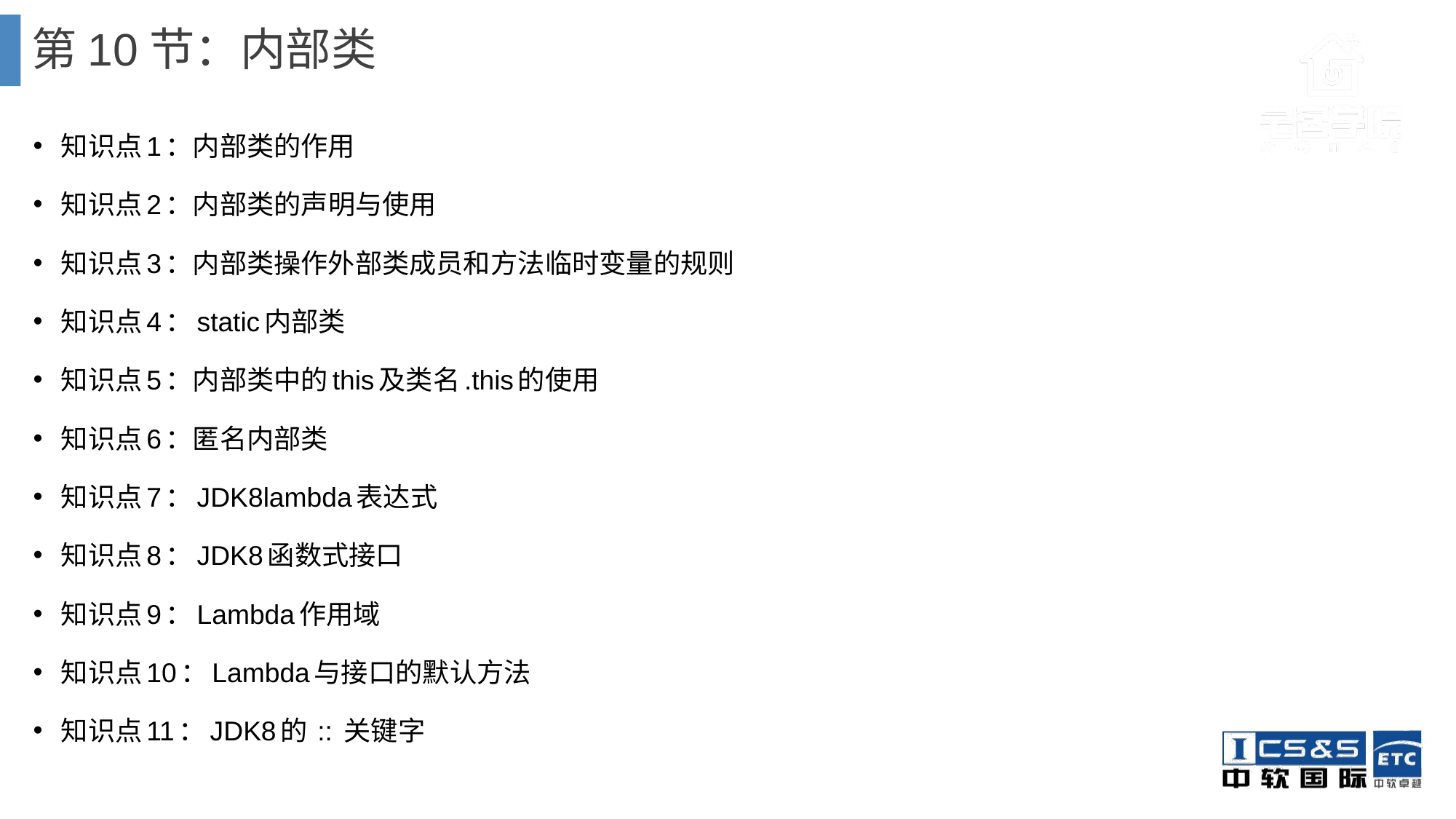

# 第10节：内部类
知识点1：内部类的作用
知识点2：内部类的声明与使用
知识点3：内部类操作外部类成员和方法临时变量的规则
知识点4：static内部类
知识点5：内部类中的this及类名.this的使用
知识点6：匿名内部类
知识点7：JDK8lambda表达式
知识点8：JDK8函数式接口
知识点9：Lambda作用域
知识点10：Lambda与接口的默认方法
知识点11：JDK8的 :: 关键字